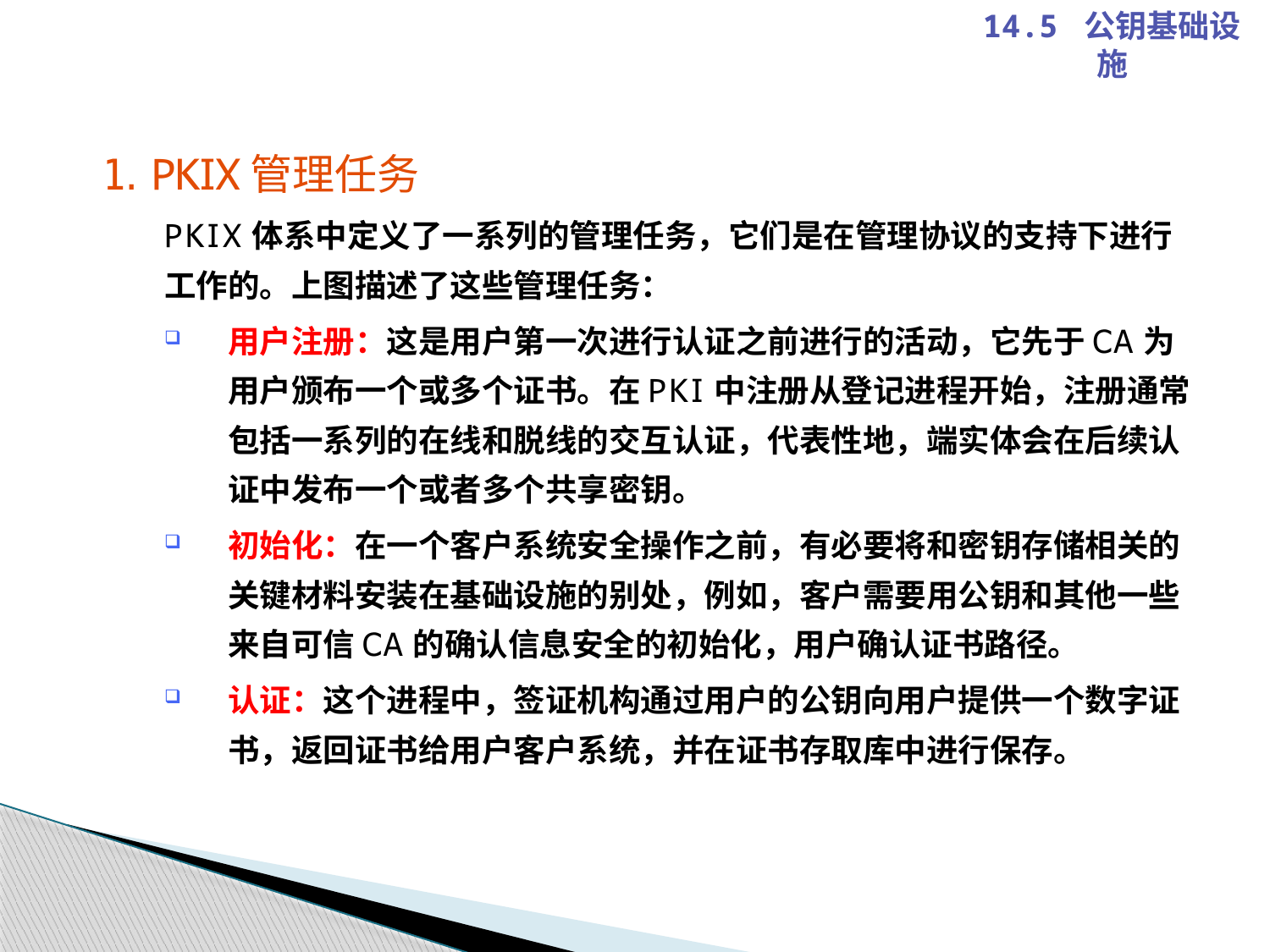

14.5 公钥基础设施
1. PKIX管理任务
PKIX体系中定义了一系列的管理任务，它们是在管理协议的支持下进行工作的。上图描述了这些管理任务：
用户注册：这是用户第一次进行认证之前进行的活动，它先于CA为用户颁布一个或多个证书。在PKI中注册从登记进程开始，注册通常包括一系列的在线和脱线的交互认证，代表性地，端实体会在后续认证中发布一个或者多个共享密钥。
初始化：在一个客户系统安全操作之前，有必要将和密钥存储相关的关键材料安装在基础设施的别处，例如，客户需要用公钥和其他一些来自可信CA的确认信息安全的初始化，用户确认证书路径。
认证：这个进程中，签证机构通过用户的公钥向用户提供一个数字证书，返回证书给用户客户系统，并在证书存取库中进行保存。